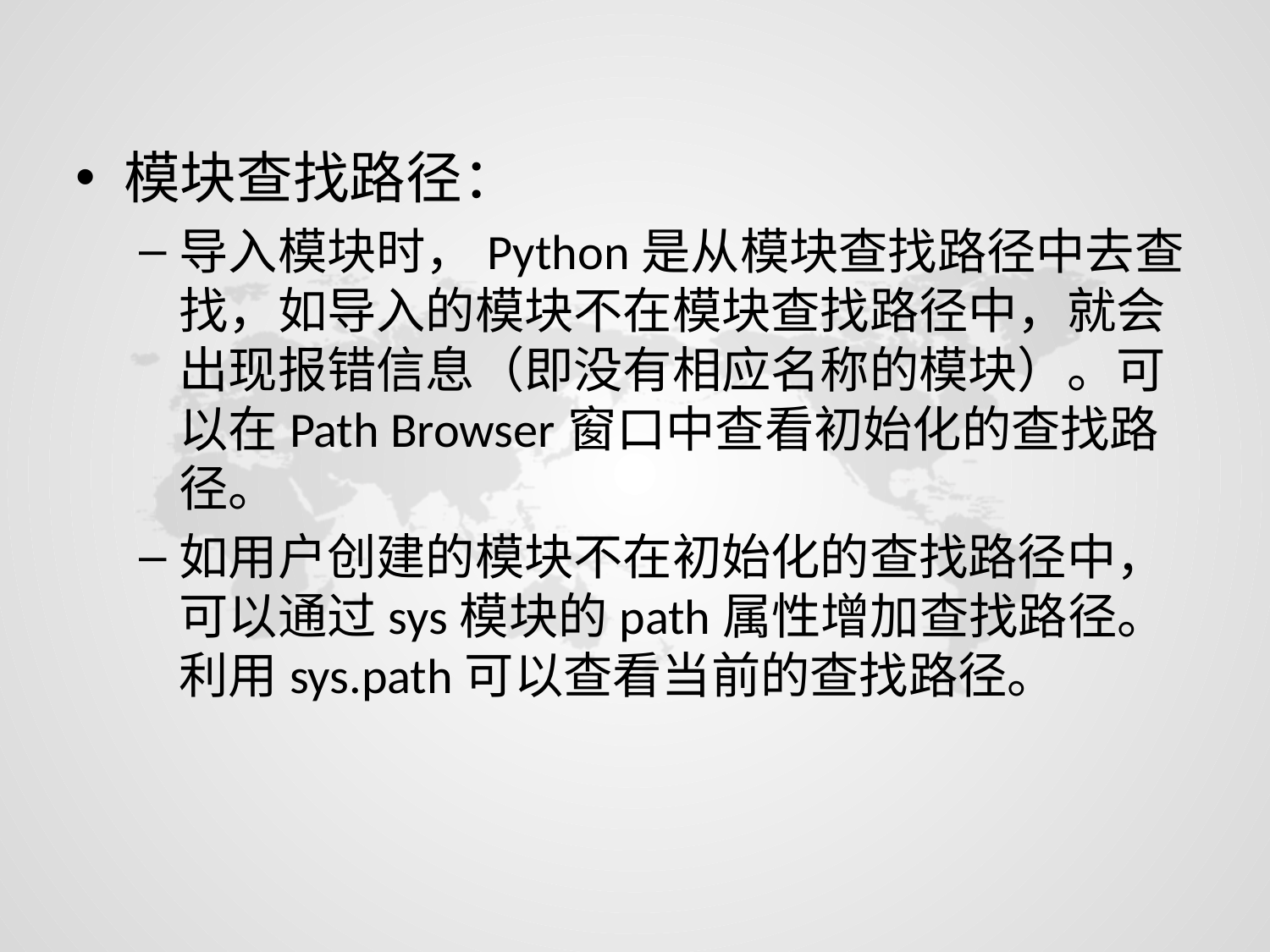

模块查找路径：
导入模块时，Python是从模块查找路径中去查找，如导入的模块不在模块查找路径中，就会出现报错信息（即没有相应名称的模块）。可以在Path Browser窗口中查看初始化的查找路径。
如用户创建的模块不在初始化的查找路径中，可以通过sys模块的path属性增加查找路径。利用sys.path可以查看当前的查找路径。